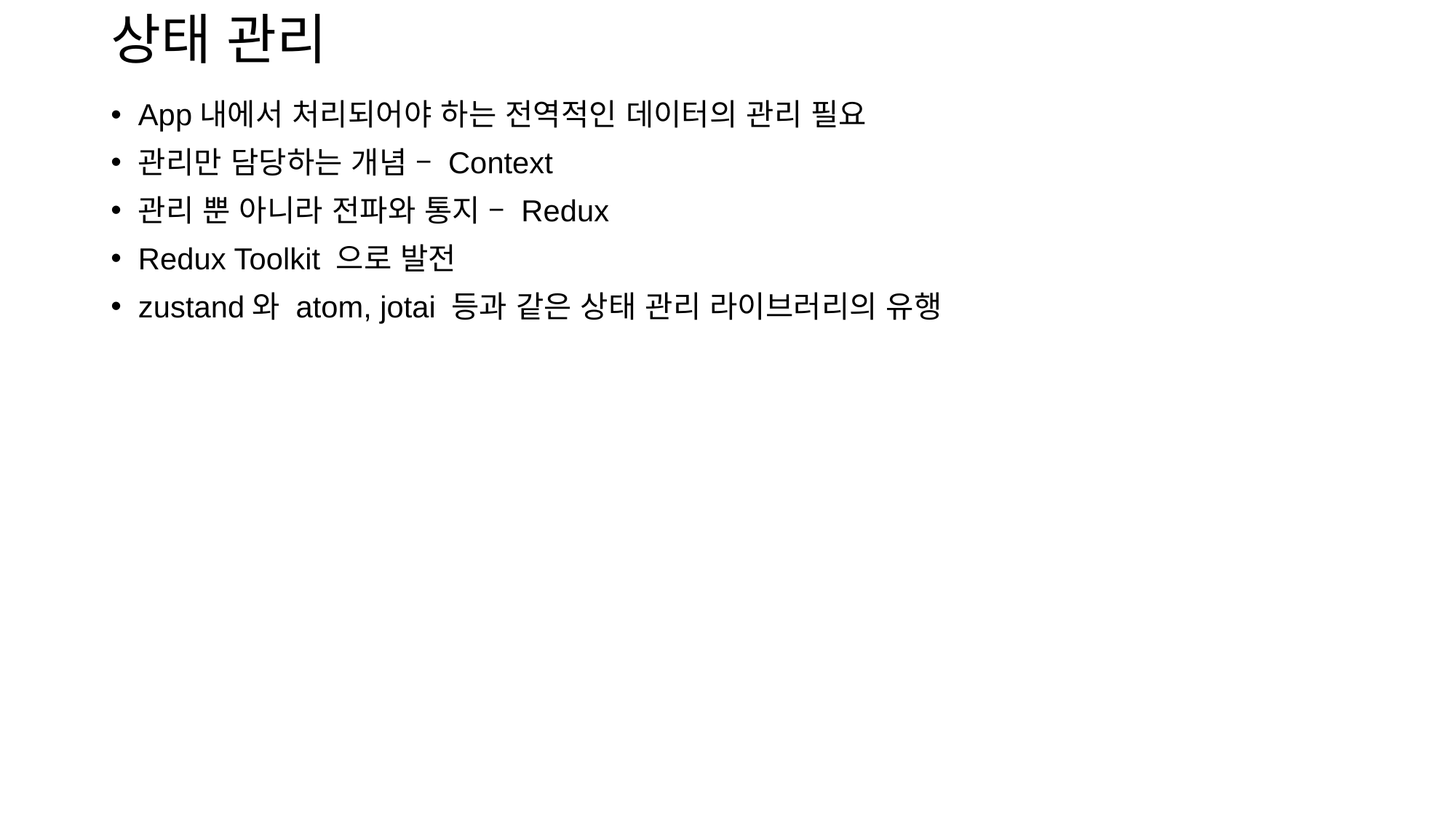

# 상태 관리
App내에서 처리되어야 하는 전역적인 데이터의 관리 필요
관리만 담당하는 개념 – Context
관리 뿐 아니라 전파와 통지 – Redux
Redux Toolkit 으로 발전
zustand와 atom, jotai 등과 같은 상태 관리 라이브러리의 유행